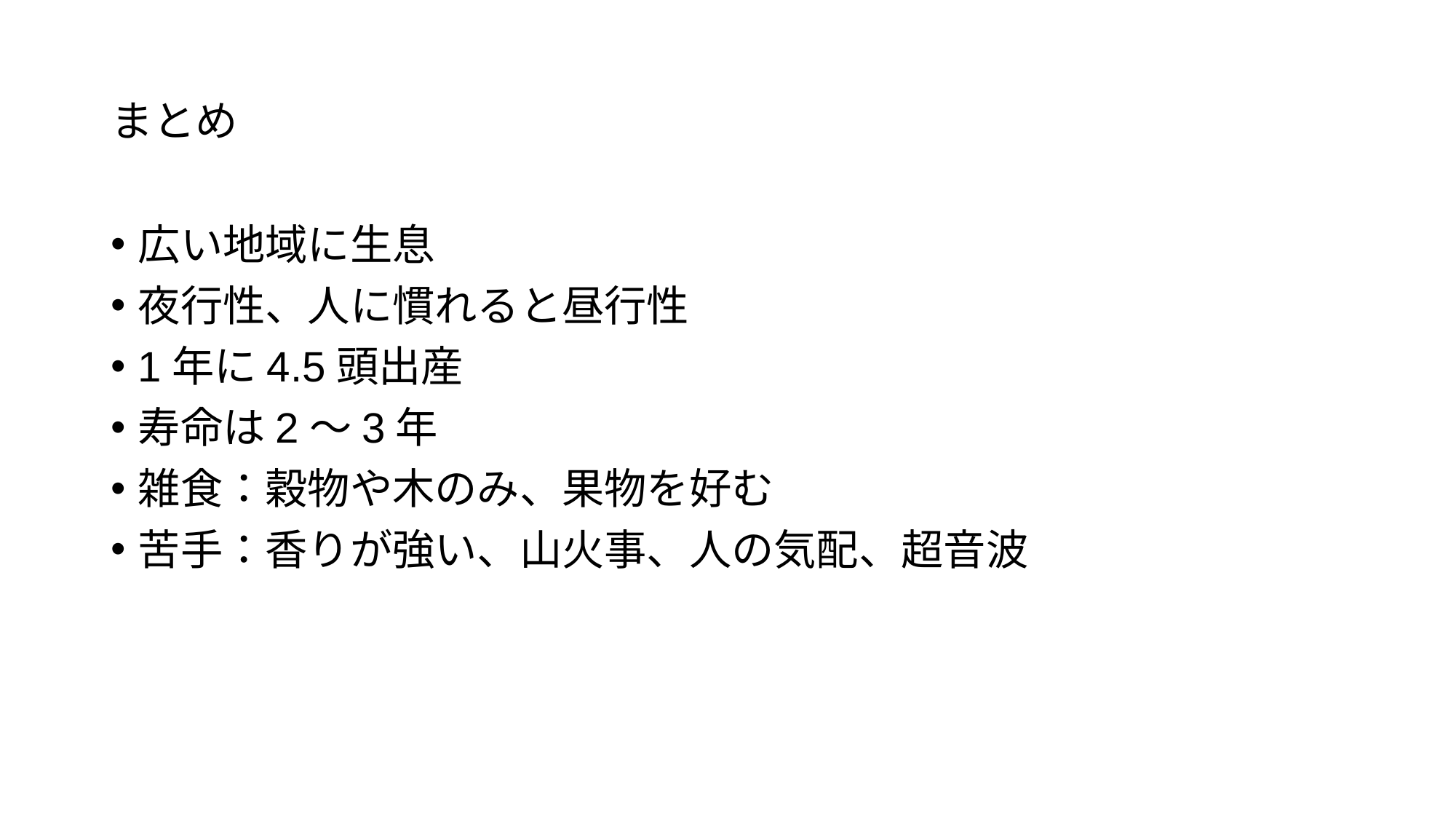

# まとめ
広い地域に生息
夜行性、人に慣れると昼行性
1年に4.5頭出産
寿命は2～3年
雑食：穀物や木のみ、果物を好む
苦手：香りが強い、山火事、人の気配、超音波